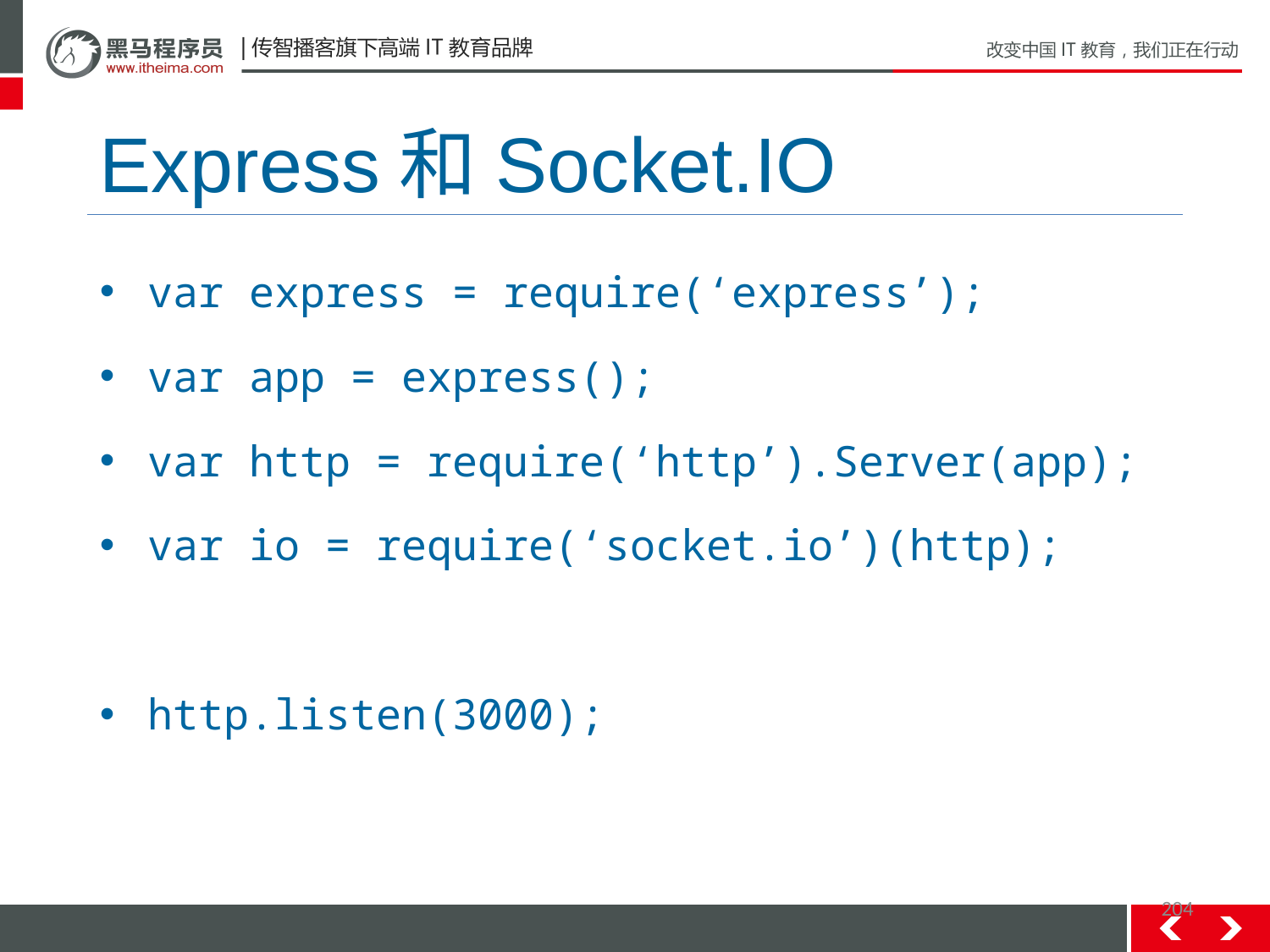

# Express和Socket.IO
var express = require(‘express’);
var app = express();
var http = require(‘http’).Server(app);
var io = require(‘socket.io’)(http);

http.listen(3000);

204